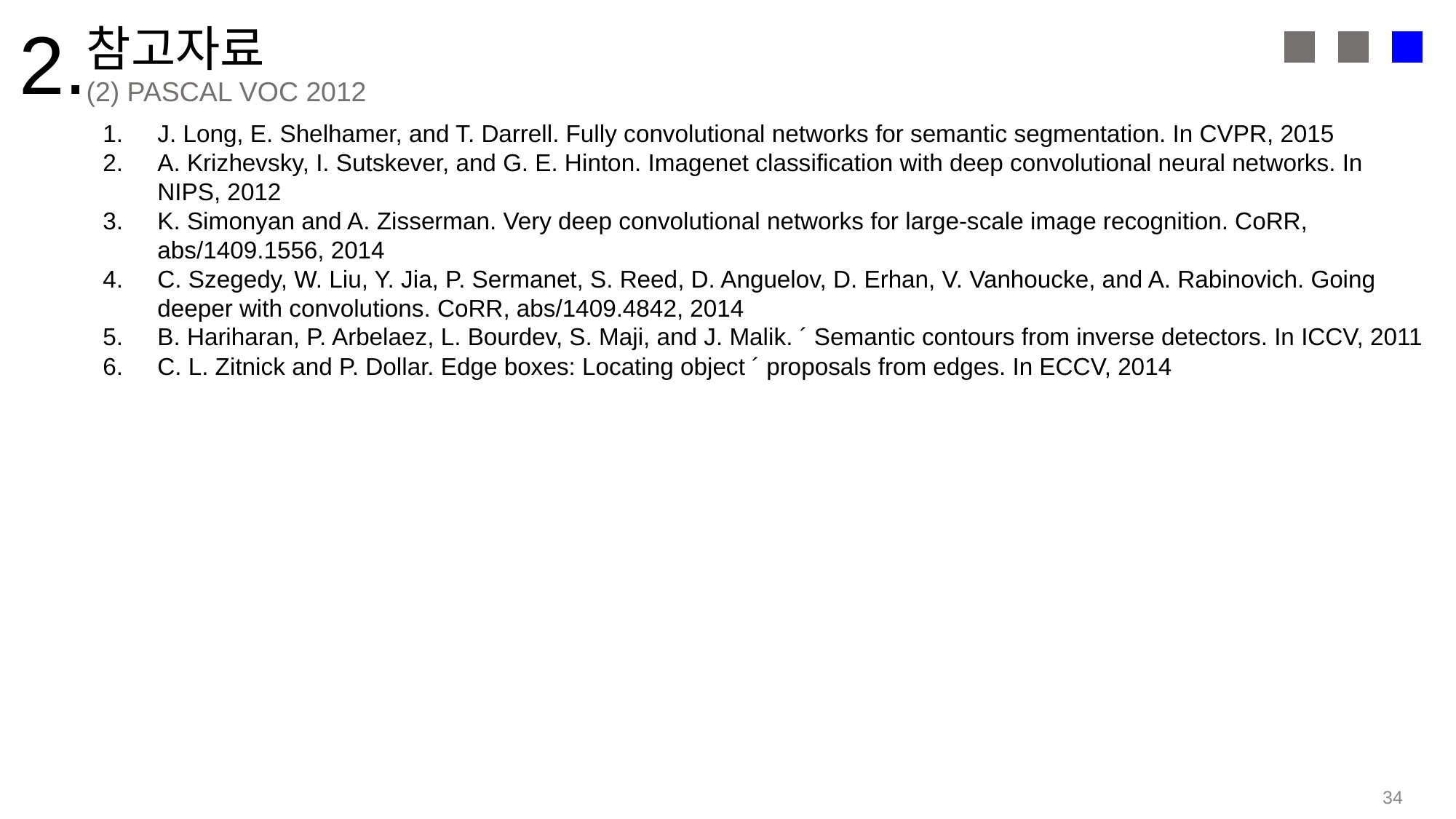

2.
참고자료

(2) PASCAL VOC 2012
J. Long, E. Shelhamer, and T. Darrell. Fully convolutional networks for semantic segmentation. In CVPR, 2015
A. Krizhevsky, I. Sutskever, and G. E. Hinton. Imagenet classification with deep convolutional neural networks. In NIPS, 2012
K. Simonyan and A. Zisserman. Very deep convolutional networks for large-scale image recognition. CoRR, abs/1409.1556, 2014
C. Szegedy, W. Liu, Y. Jia, P. Sermanet, S. Reed, D. Anguelov, D. Erhan, V. Vanhoucke, and A. Rabinovich. Going deeper with convolutions. CoRR, abs/1409.4842, 2014
B. Hariharan, P. Arbelaez, L. Bourdev, S. Maji, and J. Malik. ´ Semantic contours from inverse detectors. In ICCV, 2011
C. L. Zitnick and P. Dollar. Edge boxes: Locating object ´ proposals from edges. In ECCV, 2014
34